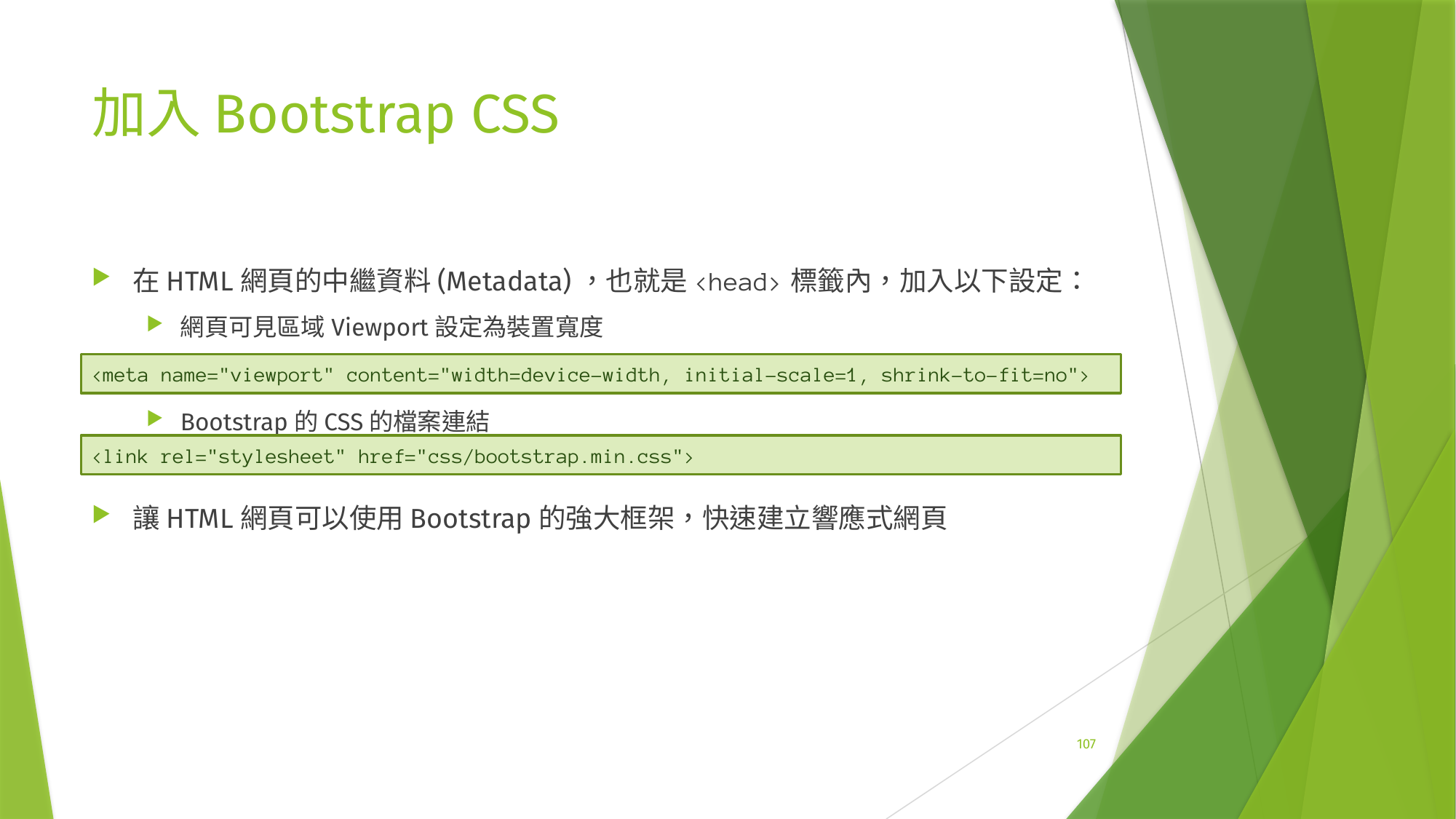

# 加入Bootstrap CSS
在HTML網頁的中繼資料(Metadata)，也就是<head>標籤內，加入以下設定：
網頁可見區域Viewport設定為裝置寬度

Bootstrap的CSS的檔案連結

讓HTML網頁可以使用Bootstrap的強大框架，快速建立響應式網頁
<meta name="viewport" content="width=device-width, initial-scale=1, shrink-to-fit=no">
<link rel="stylesheet" href="css/bootstrap.min.css">
107